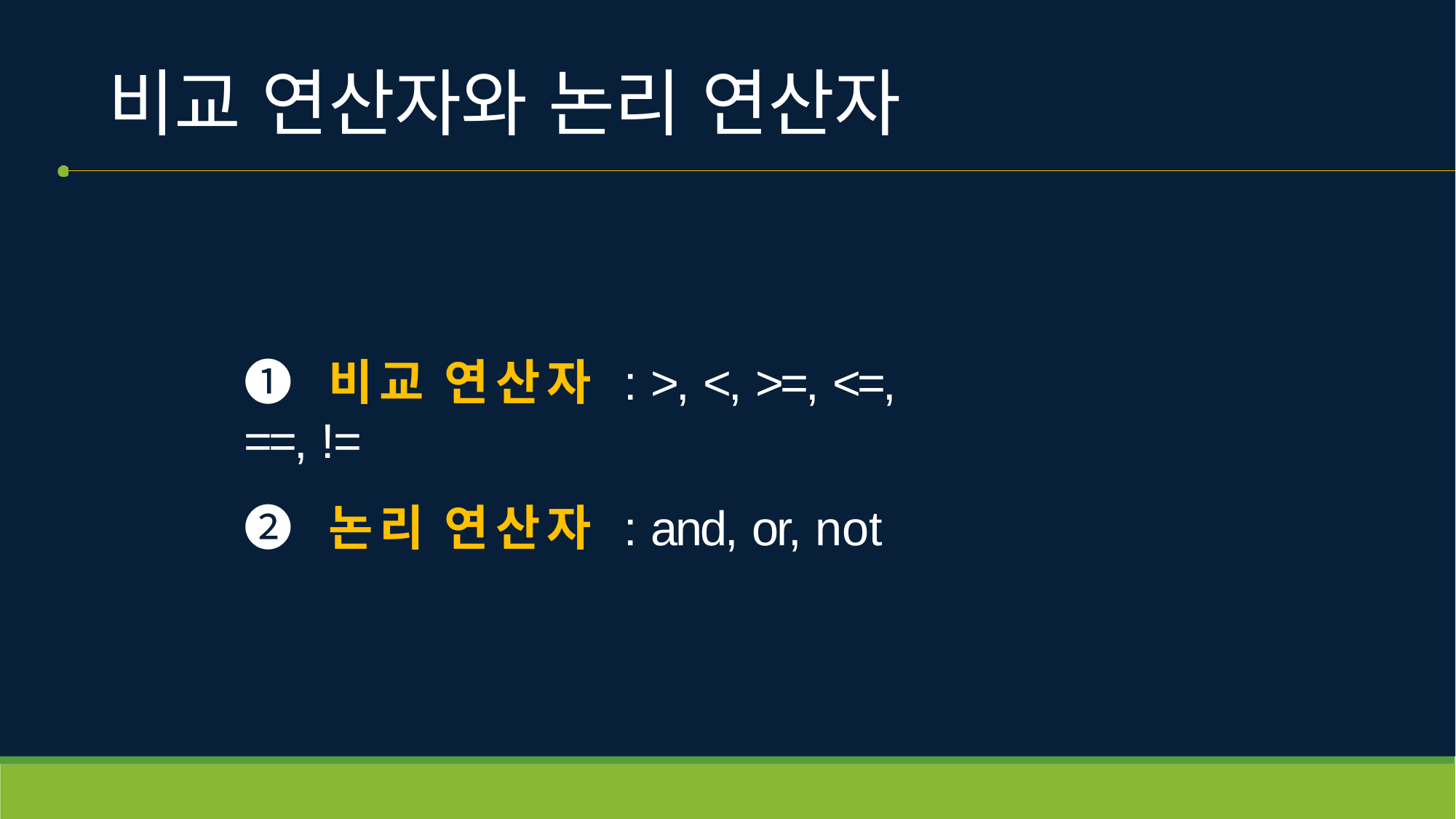

# 비교 연산자와 논리 연산자

❶ 비교 연산자 : >, <, >=, <=, ==, !=
❷ 논리 연산자 : and, or, not